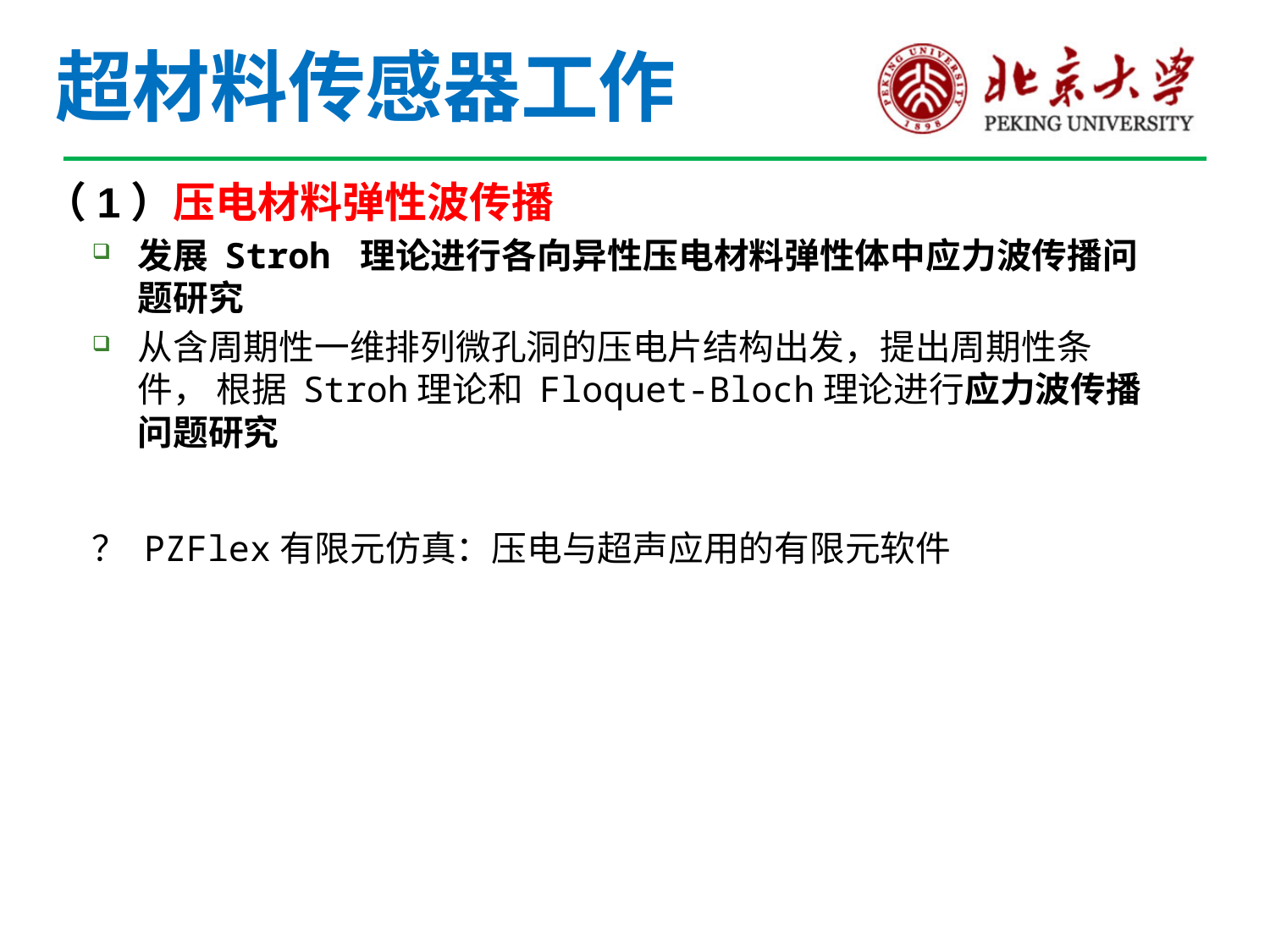

# 超材料传感器工作
（1）压电材料弹性波传播
发展 Stroh 理论进行各向异性压电材料弹性体中应力波传播问题研究
从含周期性一维排列微孔洞的压电片结构出发，提出周期性条件， 根据 Stroh理论和 Floquet-Bloch理论进行应力波传播问题研究

？ PZFlex有限元仿真：压电与超声应用的有限元软件